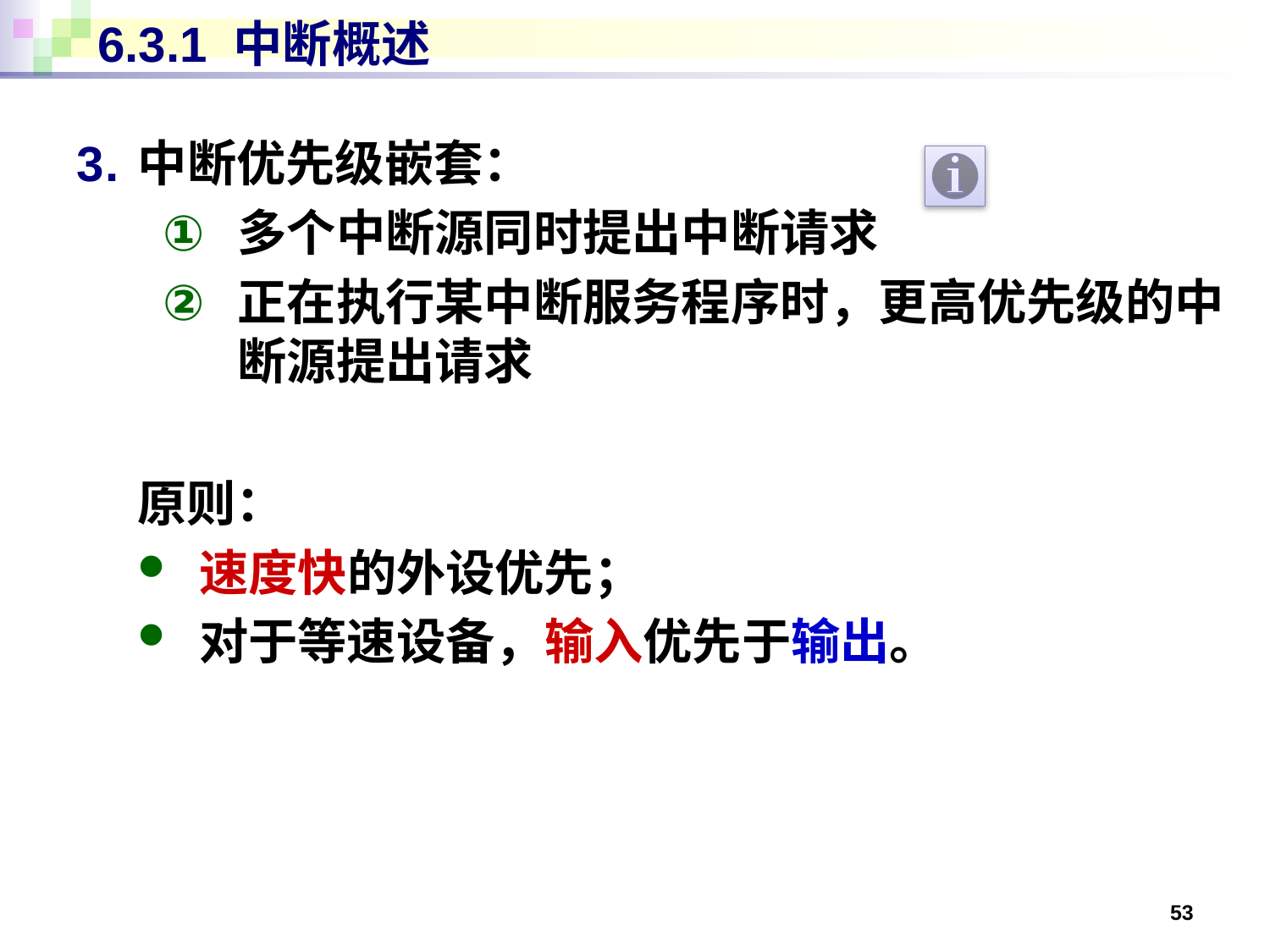

# 6.3.1 中断概述
中断优先级嵌套：
多个中断源同时提出中断请求
正在执行某中断服务程序时，更高优先级的中断源提出请求

原则：
速度快的外设优先；
对于等速设备，输入优先于输出。
53